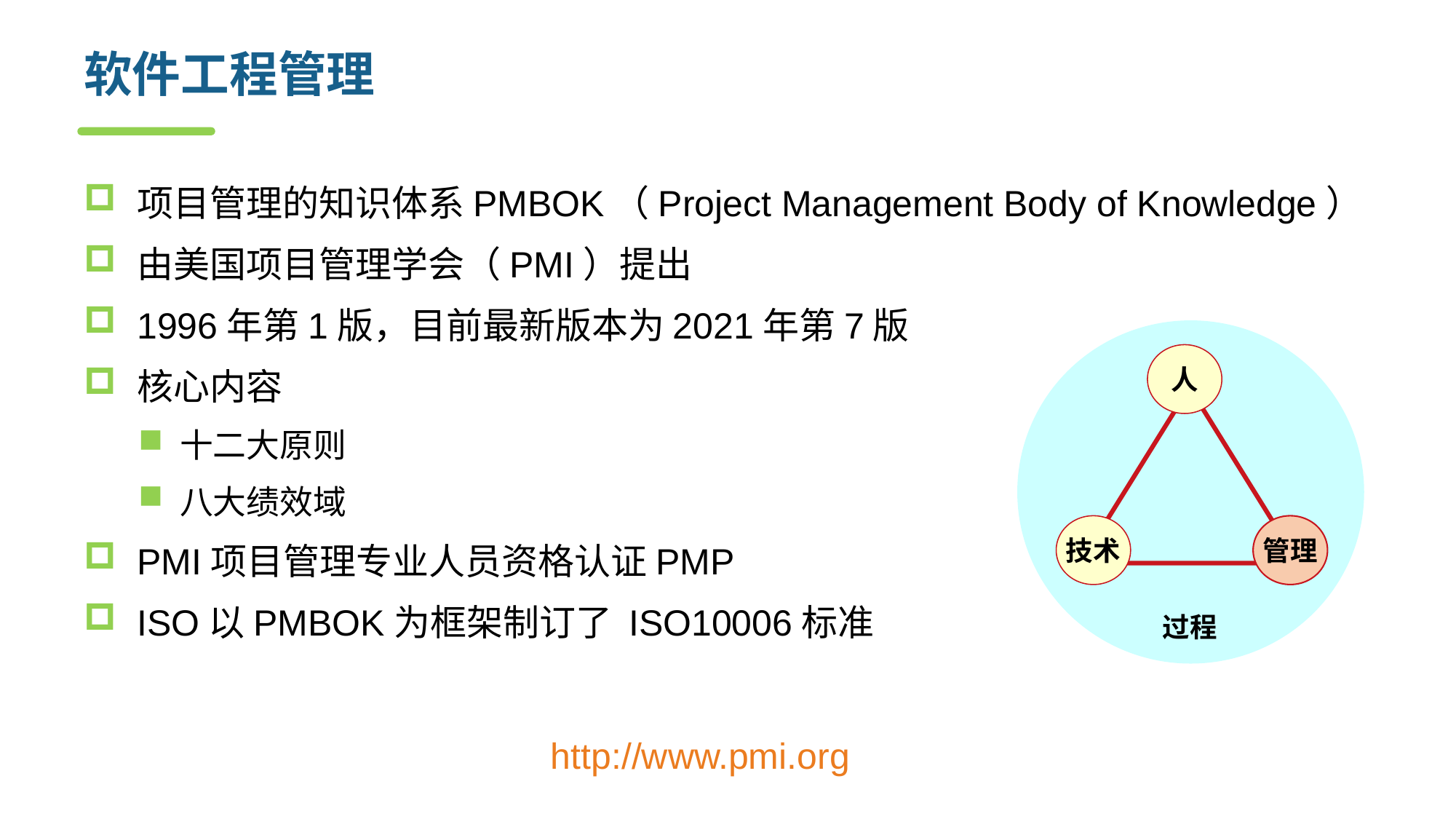

# 软件工程管理
项目管理的知识体系PMBOK（Project Management Body of Knowledge）
由美国项目管理学会（PMI）提出
1996年第1版，目前最新版本为2021年第7版
核心内容
十二大原则
八大绩效域
PMI项目管理专业人员资格认证PMP
ISO以PMBOK为框架制订了 ISO10006标准

人

技术
管理
过程
http://www.pmi.org
47